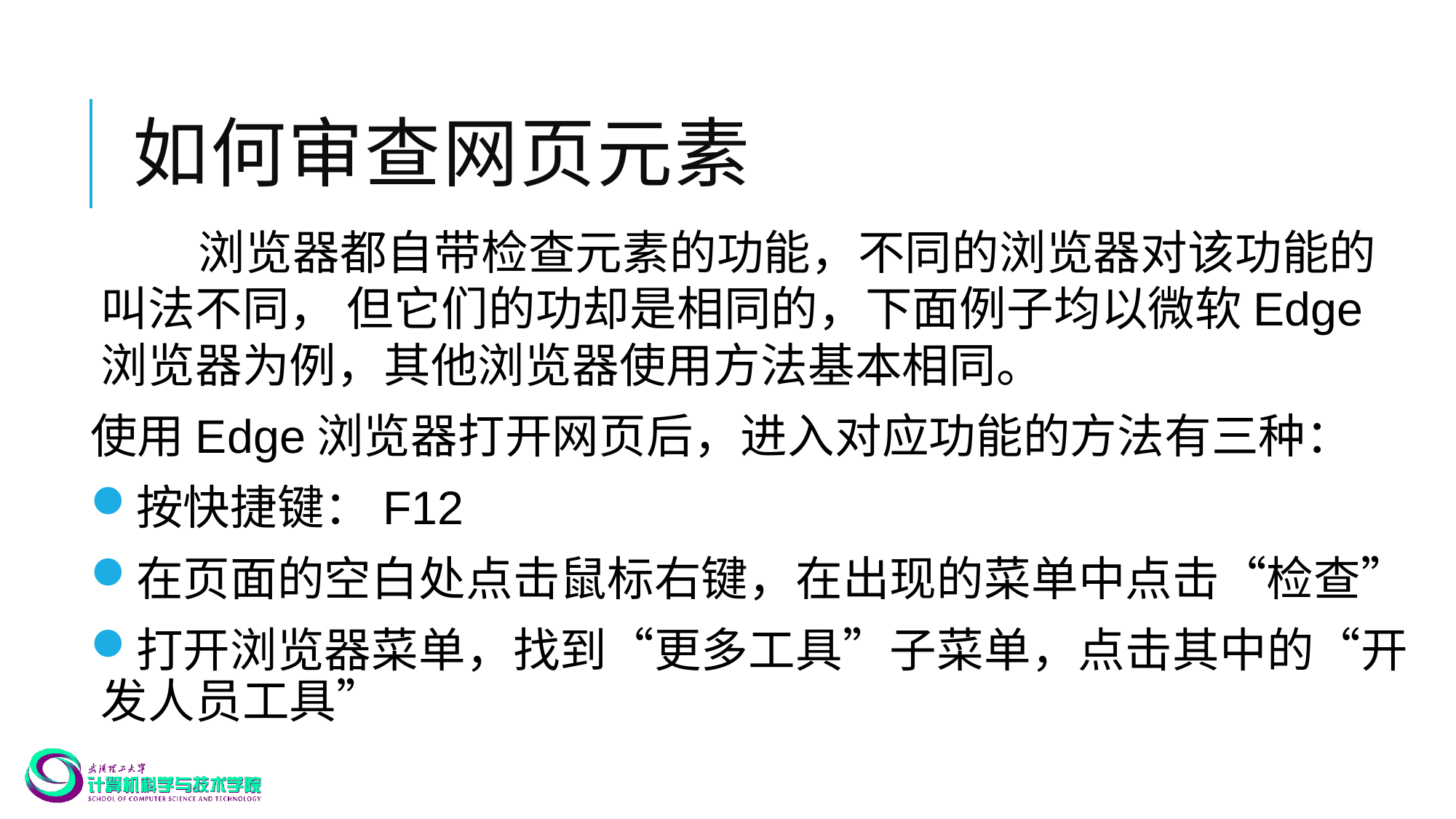

# 如何审查网页元素
        浏览器都自带检查元素的功能，不同的浏览器对该功能的叫法不同， 但它们的功却是相同的，下面例子均以微软Edge浏览器为例，其他浏览器使用方法基本相同。
使用Edge浏览器打开网页后，进入对应功能的方法有三种：
按快捷键：F12
在页面的空白处点击鼠标右键，在出现的菜单中点击“检查”
打开浏览器菜单，找到“更多工具”子菜单，点击其中的“开发人员工具”